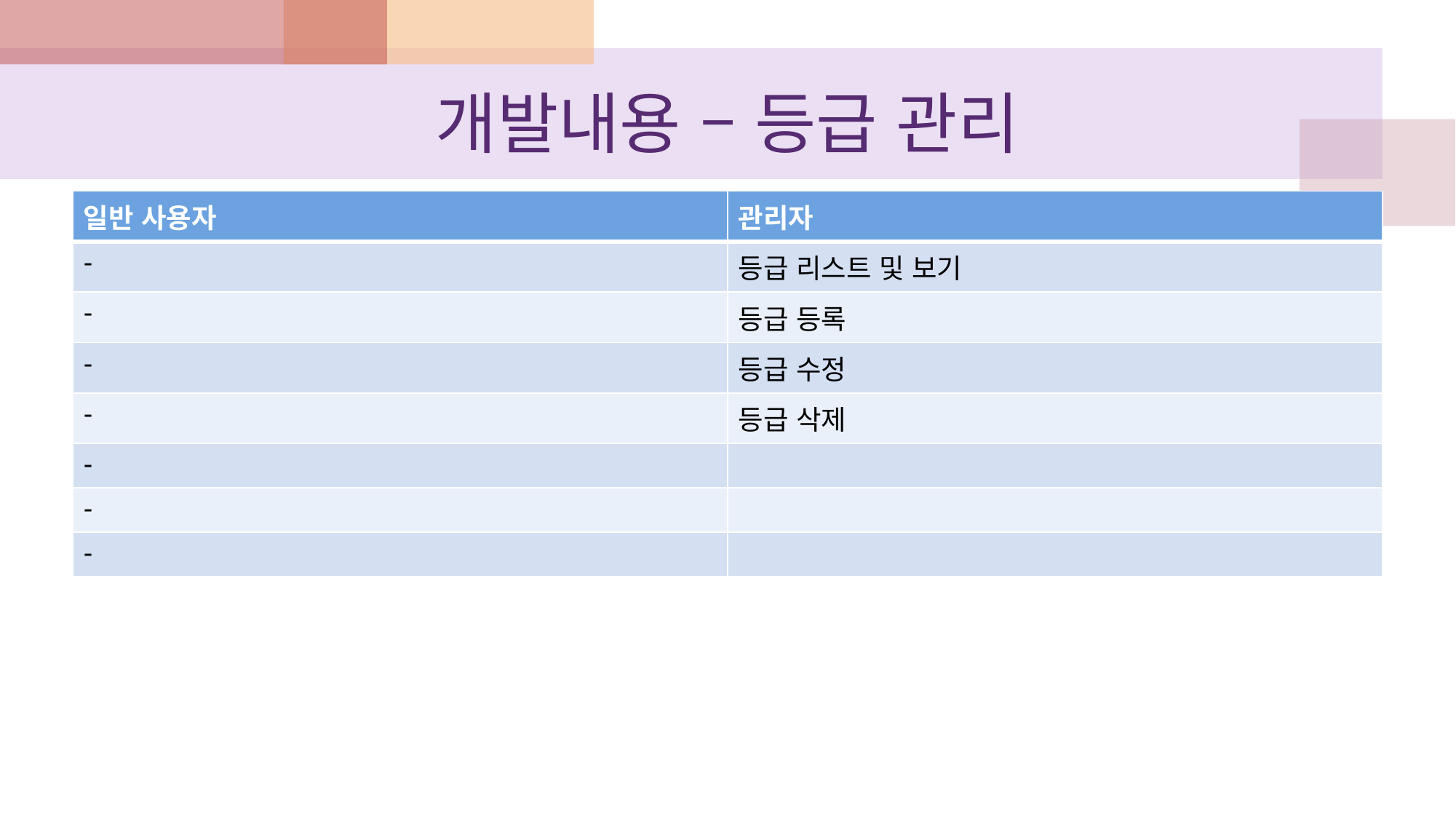

# 개발내용 – 등급 관리
| 일반 사용자 | 관리자 |
| --- | --- |
| - | 등급 리스트 및 보기 |
| - | 등급 등록 |
| - | 등급 수정 |
| - | 등급 삭제 |
| - |  |
| - |  |
| - |  |